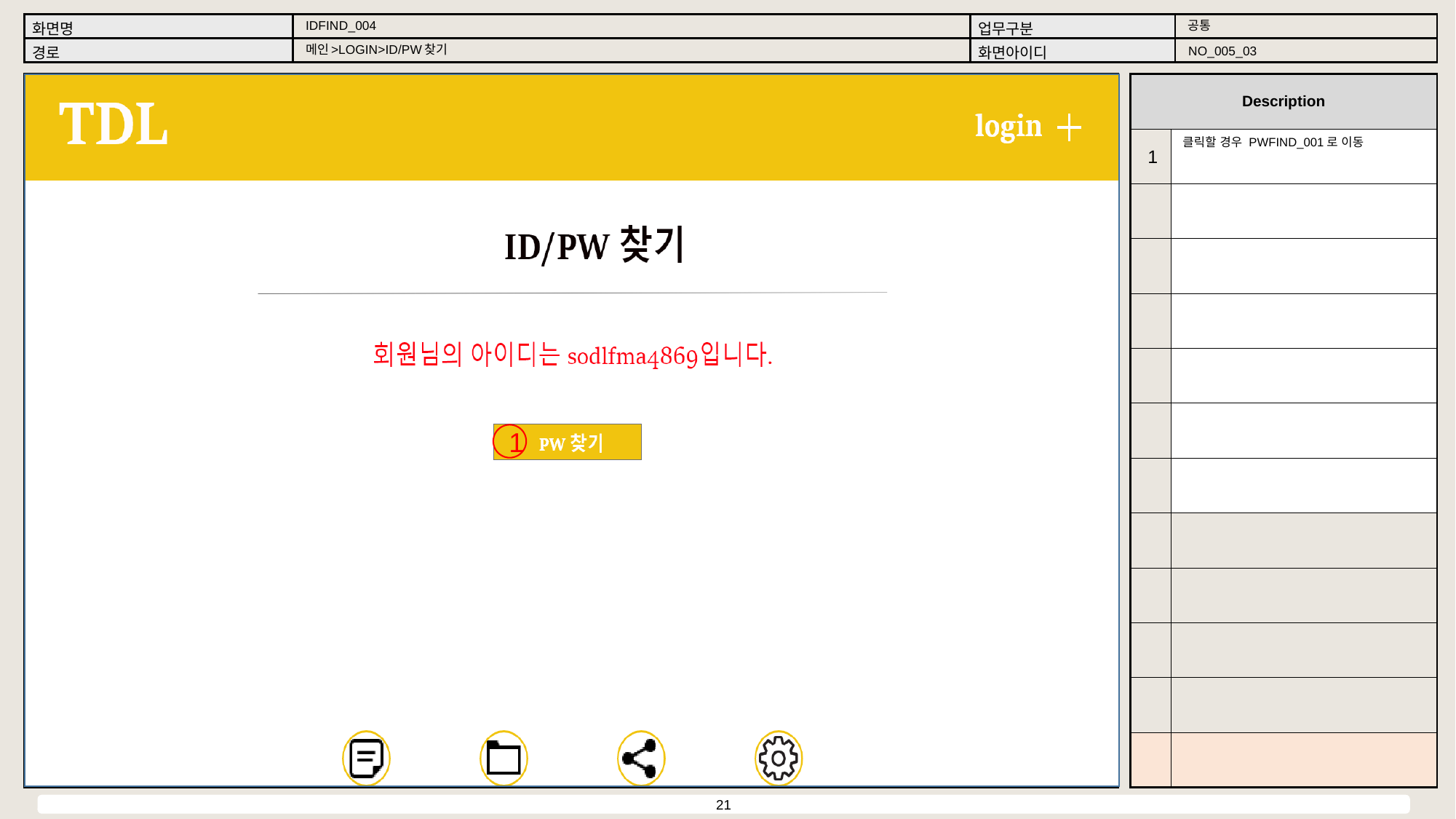

공통
IDFIND_004
메인>LOGIN>ID/PW찾기
NO_005_03

클릭할 경우 PWFIND_001로 이동
1
1